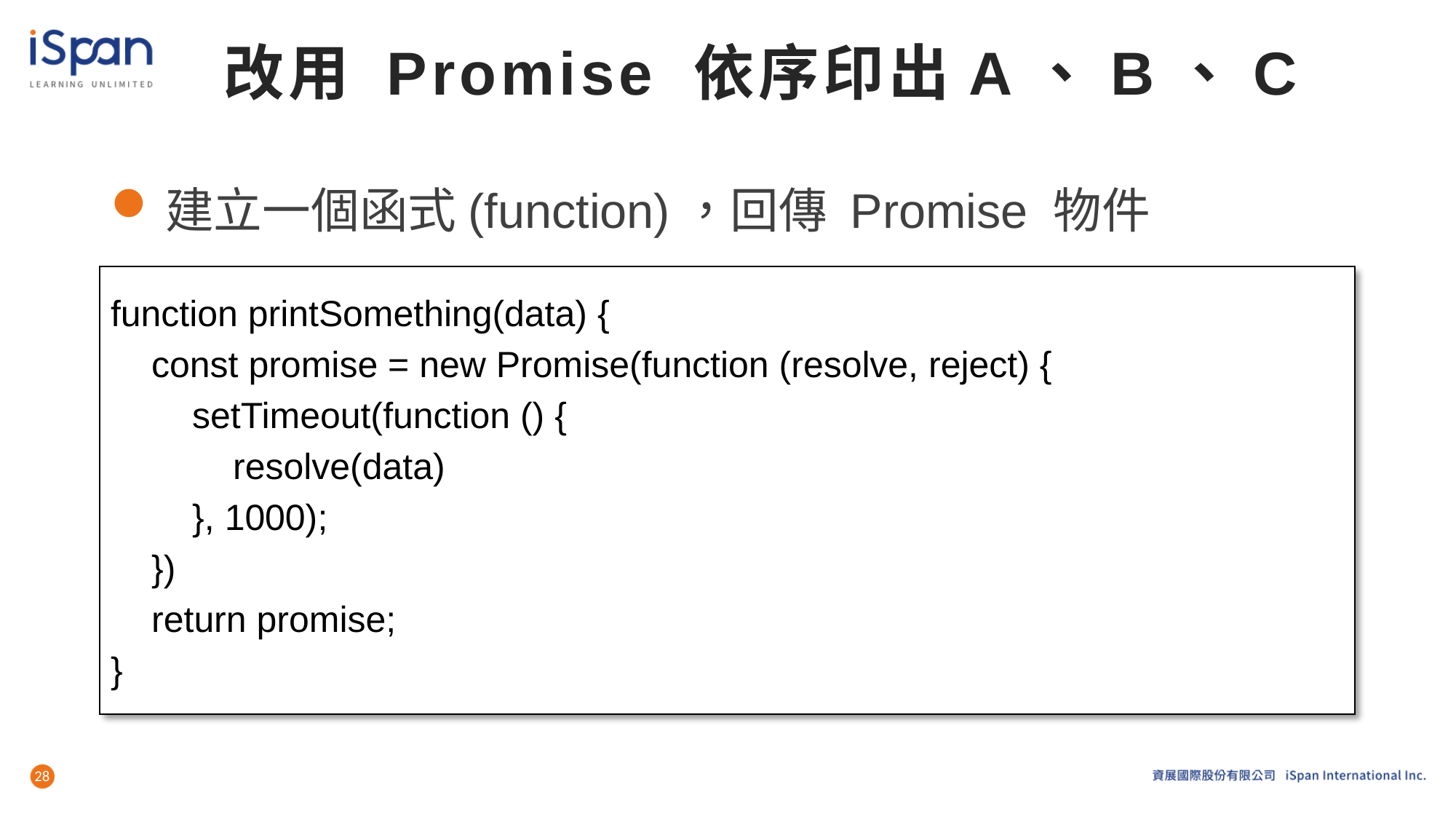

# 改用 Promise 依序印出A、B、C
建立一個函式(function)，回傳 Promise 物件

function printSomething(data) {
    const promise = new Promise(function (resolve, reject) {
        setTimeout(function () {
            resolve(data)
        }, 1000);
    })
    return promise;
}
28